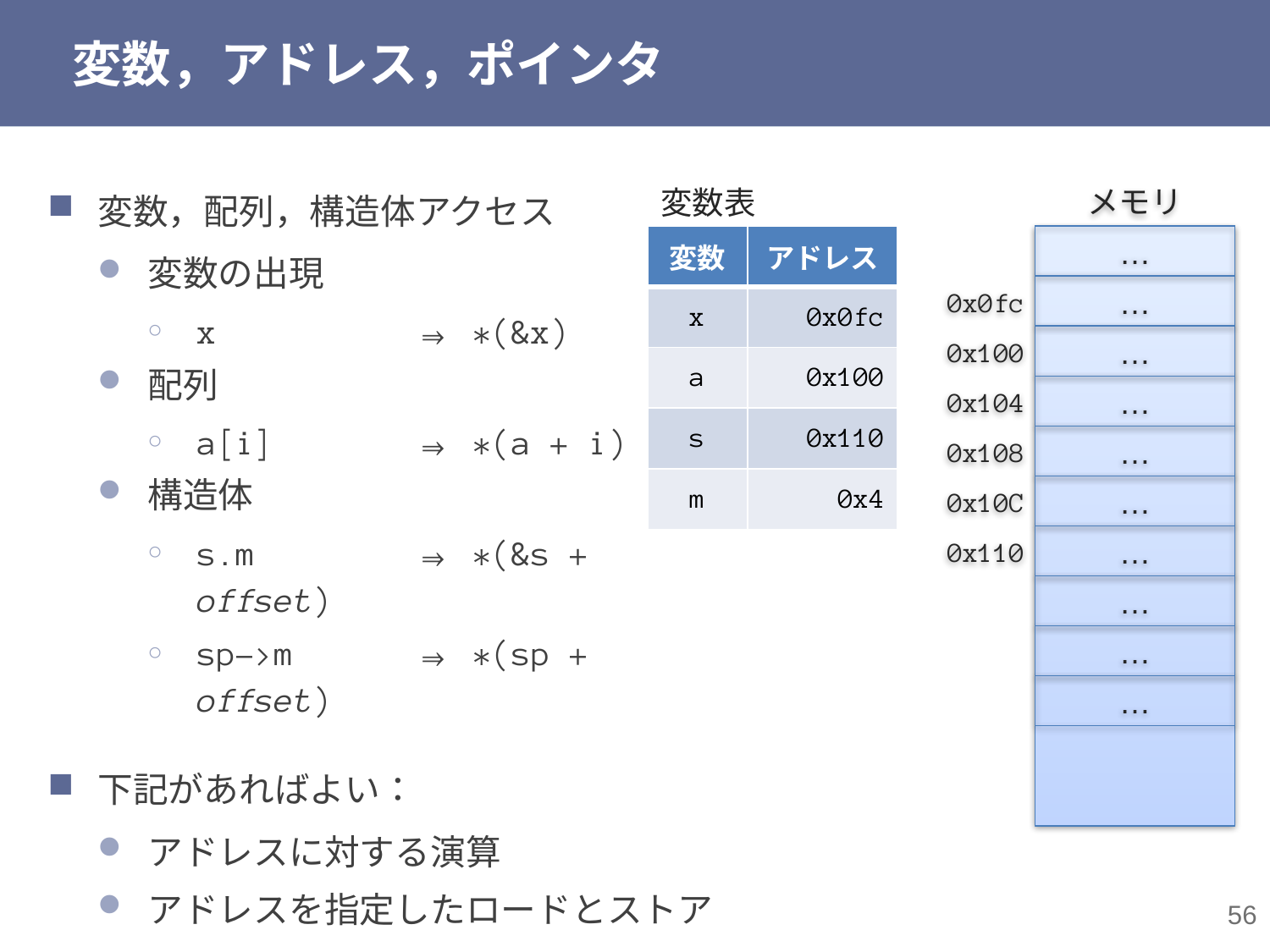

# 変数，アドレス，ポインタ
変数表
変数，配列，構造体アクセス
変数の出現
x 	⇒ *(&x)
配列
a[i] 	⇒ *(a + i)
構造体
s.m 	⇒ *(&s + offset)
sp->m 	⇒ *(sp + offset)
下記があればよい：
アドレスに対する演算
アドレスを指定したロードとストア
メモリ

| 変数 | アドレス |
| --- | --- |
| x | 0x0fc |
| a | 0x100 |
| s | 0x110 |
| m | 0x4 |
…
0x0fc
…
0x100
…
…
0x104
0x108
…
0x10C
…
0x110
…
…
…
…
56